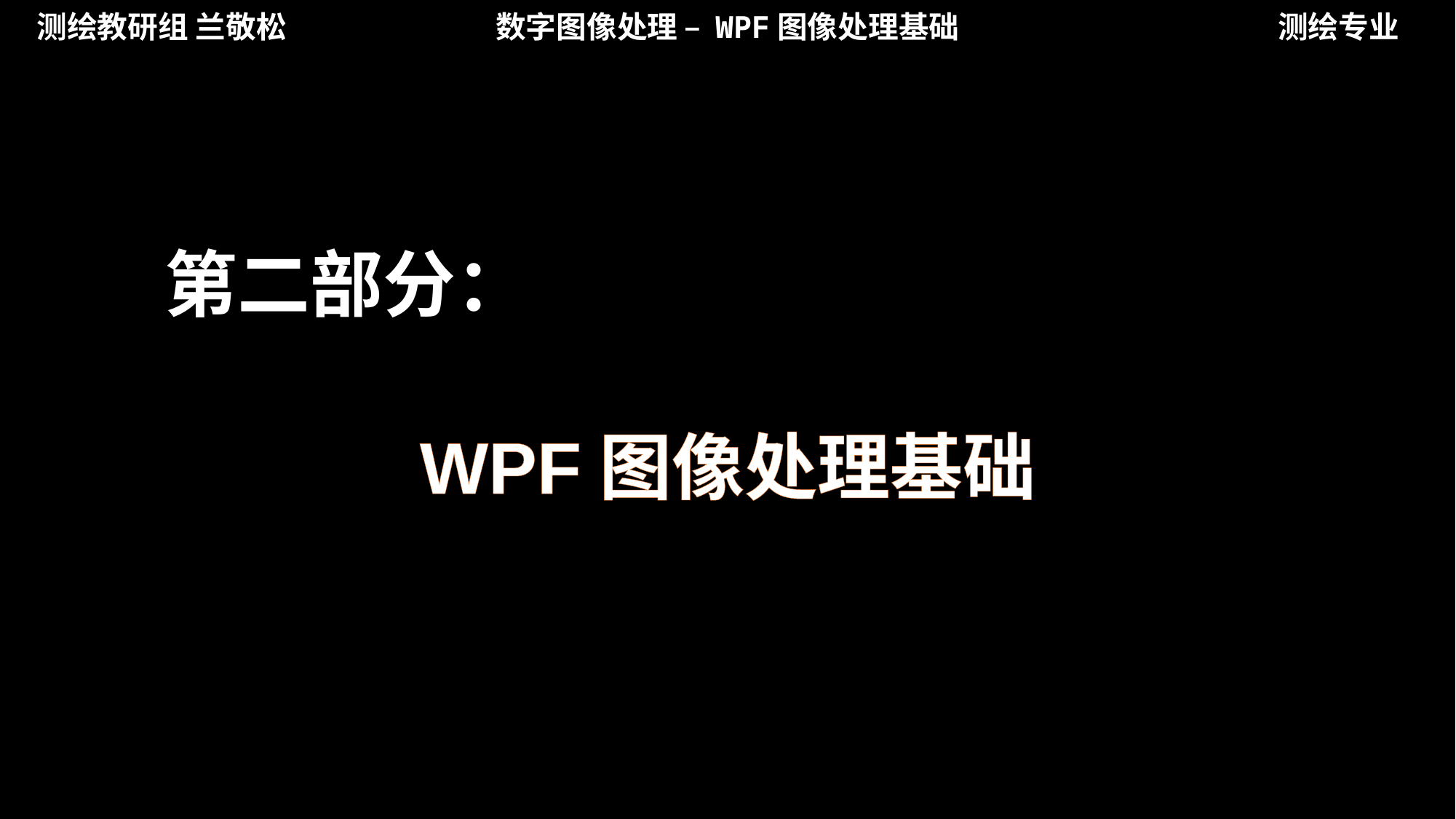

测绘教研组 兰敬松
数字图像处理 – WPF图像处理基础
测绘专业
第二部分：
WPF图像处理基础